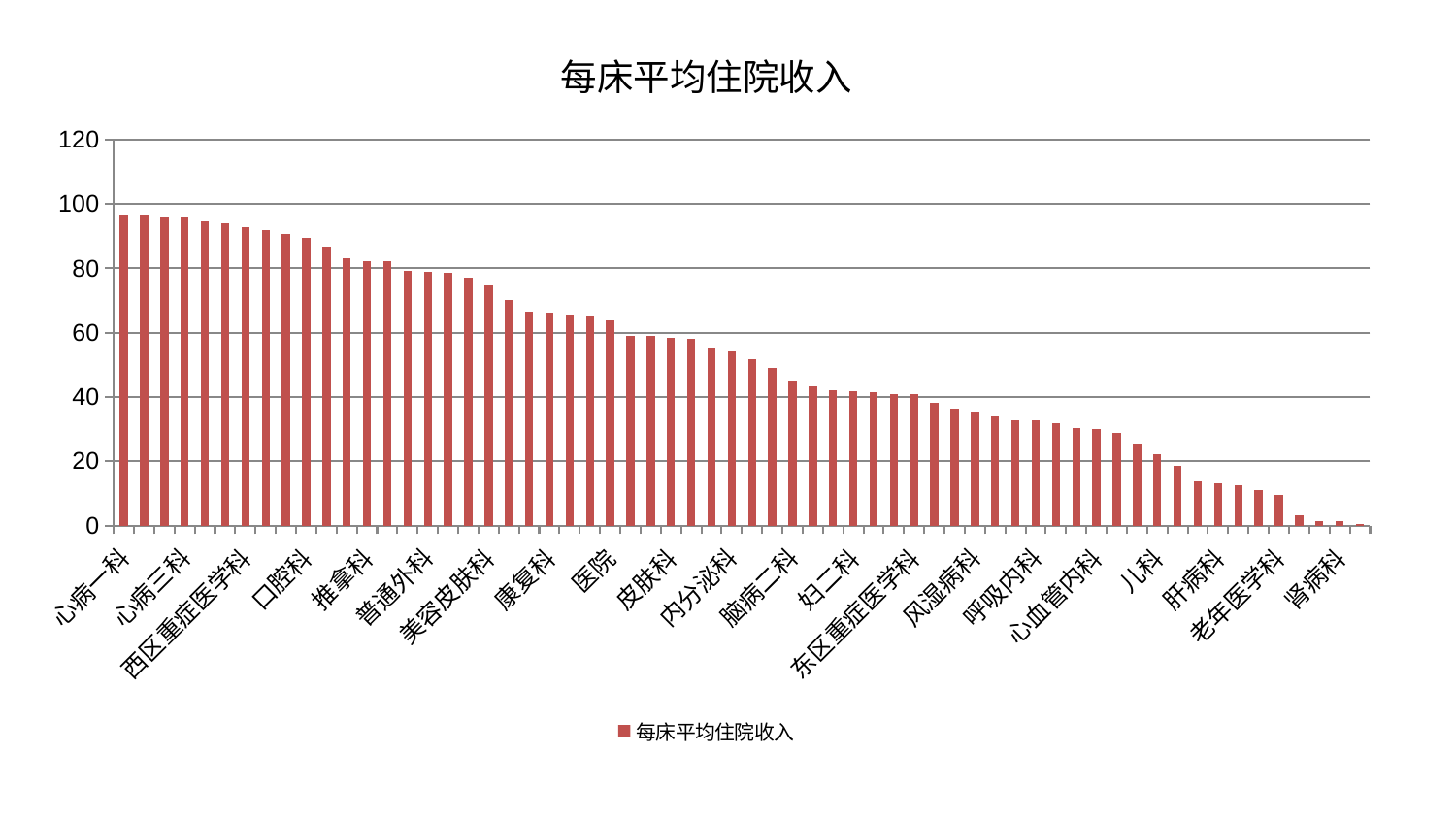

### Chart: 每床平均住院收入

| Category | 每床平均住院收入 |
|---|---|
| 心病一科 | 96.46020557574941 |
| 创伤骨科 | 96.31818827224947 |
| 妇科 | 95.79481938237771 |
| 心病三科 | 95.71706900858825 |
| 中医外治中心 | 94.55914642612713 |
| 治未病中心 | 94.12867647705687 |
| 西区重症医学科 | 92.74823919498148 |
| 耳鼻喉科 | 91.77105805121988 |
| 妇科妇二科合并 | 90.6964754920887 |
| 口腔科 | 89.35528862876447 |
| 男科 | 86.40204631264893 |
| 肝胆外科 | 83.20936954372328 |
| 推拿科 | 82.25258703720542 |
| 神经内科 | 82.11267319833213 |
| 心病四科 | 79.31769125681107 |
| 普通外科 | 79.05907458887373 |
| 周围血管科 | 78.55769688945134 |
| 脑病三科 | 77.12221522279509 |
| 美容皮肤科 | 74.8134798688938 |
| 脾胃病科 | 70.11015750453029 |
| 小儿骨科 | 66.34963591558483 |
| 康复科 | 65.82477031763938 |
| 针灸科 | 65.36447998091255 |
| 微创骨科 | 64.964380760165 |
| 医院 | 63.83094798672053 |
| 消化内科 | 59.124547603994124 |
| 泌尿外科 | 58.926138888232686 |
| 皮肤科 | 58.288669873144315 |
| 运动损伤骨科 | 58.175807455534986 |
| 血液科 | 55.17169434765934 |
| 内分泌科 | 54.15927369640174 |
| 重症医学科 | 51.81251209500432 |
| 中医经典科 | 49.10509230547417 |
| 脑病二科 | 44.71231549370729 |
| 小儿推拿科 | 43.4463199245628 |
| 脾胃科消化科合并 | 42.13205150852073 |
| 妇二科 | 41.80901676383834 |
| 显微骨科 | 41.40065463824716 |
| 东区肾病科 | 40.90629835018096 |
| 东区重症医学科 | 40.901821722599394 |
| 综合内科 | 38.057022084973234 |
| 脑病一科 | 36.29343658095034 |
| 风湿病科 | 35.034808150130004 |
| 胸外科 | 34.02523872505938 |
| 骨科 | 32.895389069973916 |
| 呼吸内科 | 32.62194475565272 |
| 神经外科 | 31.725572149220227 |
| 肾脏内科 | 30.389549332101517 |
| 心血管内科 | 30.126872213456068 |
| 肿瘤内科 | 28.93948989901791 |
| 身心医学科 | 25.117023100578084 |
| 儿科 | 22.05108950540091 |
| 产科 | 18.652137625234168 |
| 脊柱骨科 | 13.587510616759978 |
| 肝病科 | 12.973206441636641 |
| 心病二科 | 12.538329427671213 |
| 乳腺甲状腺外科 | 11.004331361652063 |
| 老年医学科 | 9.533960942873332 |
| 肛肠科 | 3.1023574339564597 |
| 关节骨科 | 1.4996561217592186 |
| 肾病科 | 1.2763465210625435 |
| 眼科 | 0.3474406299305066 |
205